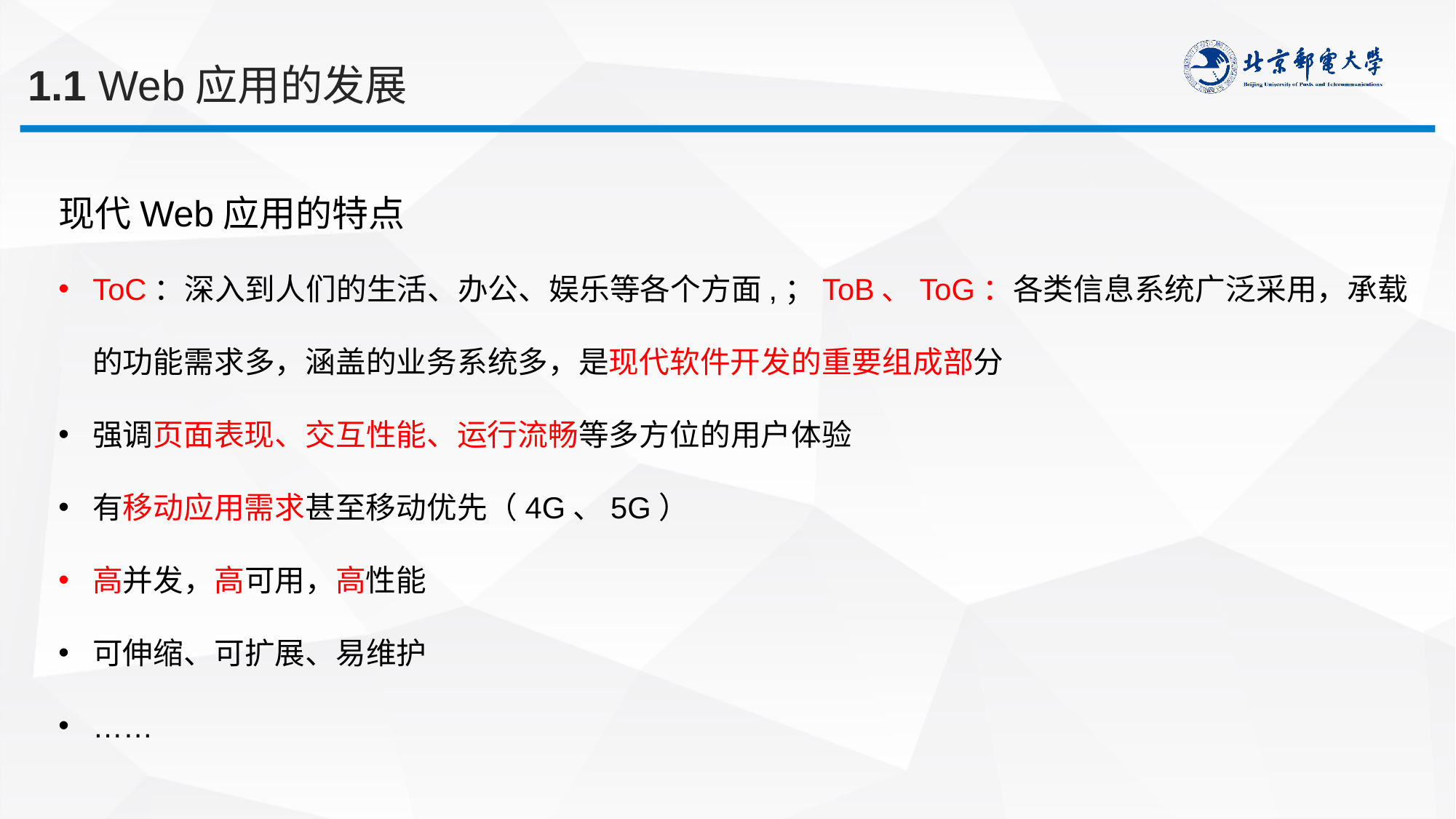

1.1 Web应用的发展

现代Web应用的特点
ToC：深入到人们的生活、办公、娱乐等各个方面,；ToB、ToG：各类信息系统广泛采用，承载的功能需求多，涵盖的业务系统多，是现代软件开发的重要组成部分
强调页面表现、交互性能、运行流畅等多方位的用户体验
有移动应用需求甚至移动优先（4G、5G）
高并发，高可用，高性能
可伸缩、可扩展、易维护
……